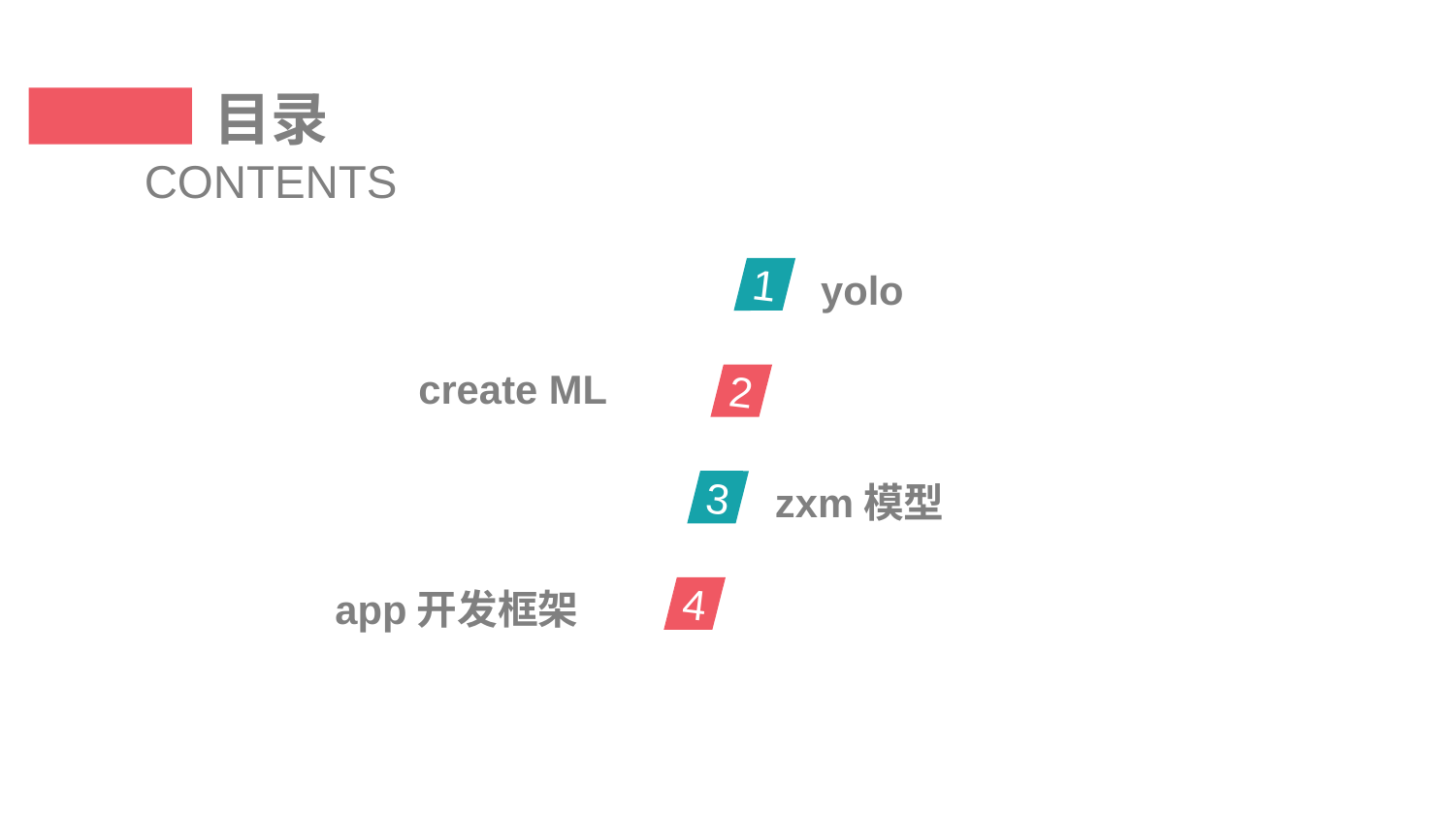

目录

CONTENTS
1
yolo
2
create ML
3
zxm模型
4
app开发框架